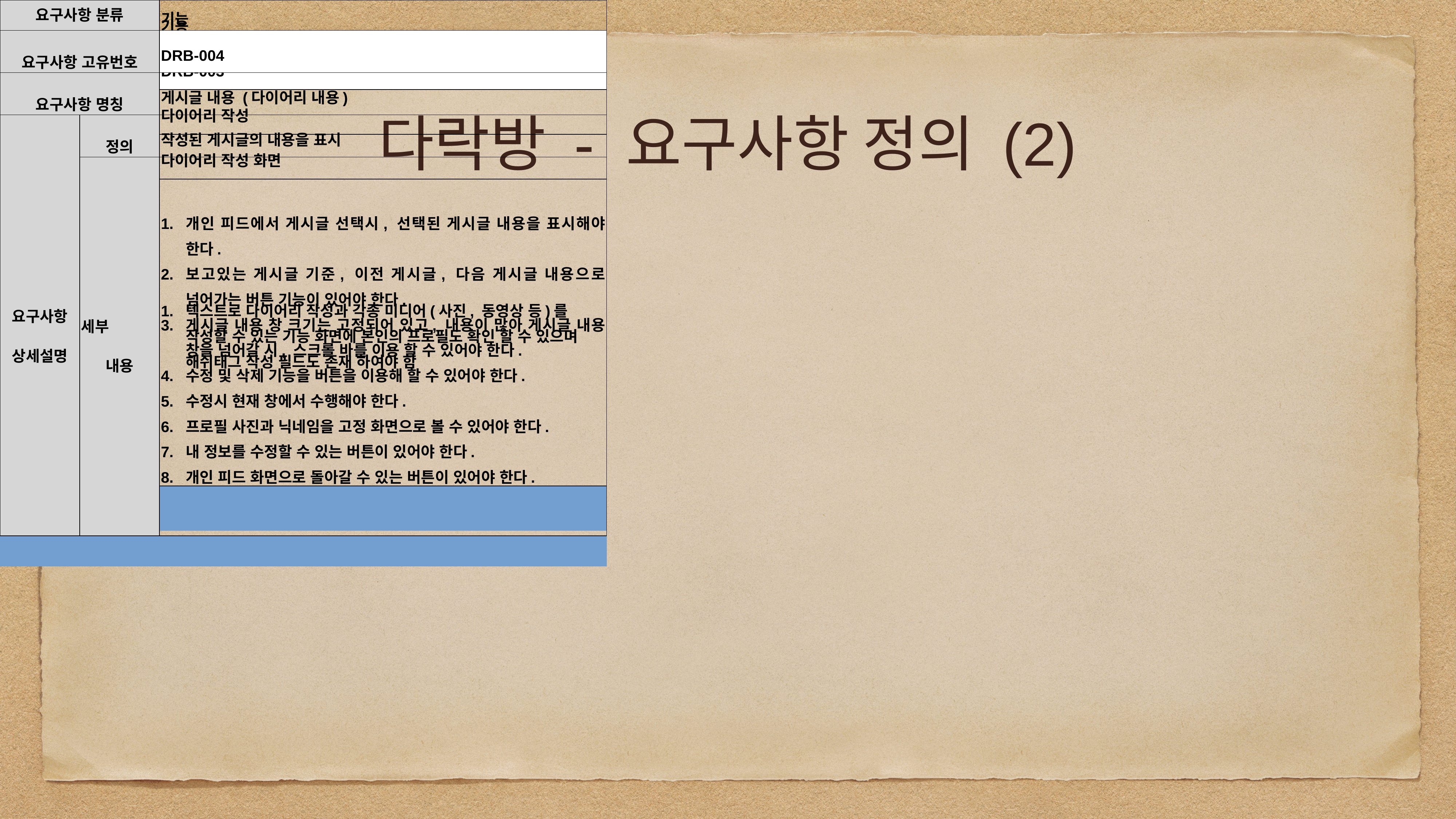

# 다락방 - 요구사항 정의 (2)
| 요구사항 분류 |  | 기능 |
| --- | --- | --- |
| 요구사항 고유번호 |  | DRB-003 |
| 요구사항 명칭 |  | 다이어리 작성 |
| 요구사항 상세설명 | 정의 | 다이어리 작성 화면 |
|  | 세부 내용 | 텍스트로 다이어리 작성과 각종 미디어(사진, 동영상 등)를 작성할 수 있는 기능 화면에 본인의 프로필도 확인 할 수 있으며 해쉬태그 작성 필드도 존재 하여야 함 |
|  |  |  |
|  |  |  |
|  |  |  |
|  |  |  |
|  |  |  |
|  |  |  |
|  |  |  |
|  |  |  |
|  |  |  |
| 산출 정보 |  | 작성중인 게시글, 첨부 미디어, 회원 프로필, 해시태그 |
| 요구사항 분류 |  | 기능 |
| --- | --- | --- |
| 요구사항 고유번호 |  | DRB-004 |
| 요구사항 명칭 |  | 게시글 내용 (다이어리 내용) |
| 요구사항 상세설명 | 정의 | 작성된 게시글의 내용을 표시 |
|  | 세부 내용 | 개인 피드에서 게시글 선택시, 선택된 게시글 내용을 표시해야 한다. 보고있는 게시글 기준, 이전 게시글, 다음 게시글 내용으로 넘어가는 버튼 기능이 있어야 한다. 게시글 내용 창 크기는 고정되어 있고, 내용이 많아 게시글 내용 창을 넘어갈 시, 스크롤 바를 이용 할 수 있어야 한다. 수정 및 삭제 기능을 버튼을 이용해 할 수 있어야 한다. 수정시 현재 창에서 수행해야 한다. 프로필 사진과 닉네임을 고정 화면으로 볼 수 있어야 한다. 내 정보를 수정할 수 있는 버튼이 있어야 한다. 개인 피드 화면으로 돌아갈 수 있는 버튼이 있어야 한다. |
|  |  |  |
|  |  |  |
|  |  |  |
|  |  |  |
|  |  |  |
|  |  |  |
|  |  |  |
|  |  |  |
|  |  |  |
|  |  |  |
|  |  |  |
|  |  |  |
|  |  |  |
| 산출 정보 |  | 개인 프로필, 닉네임, 게시글 내용 |